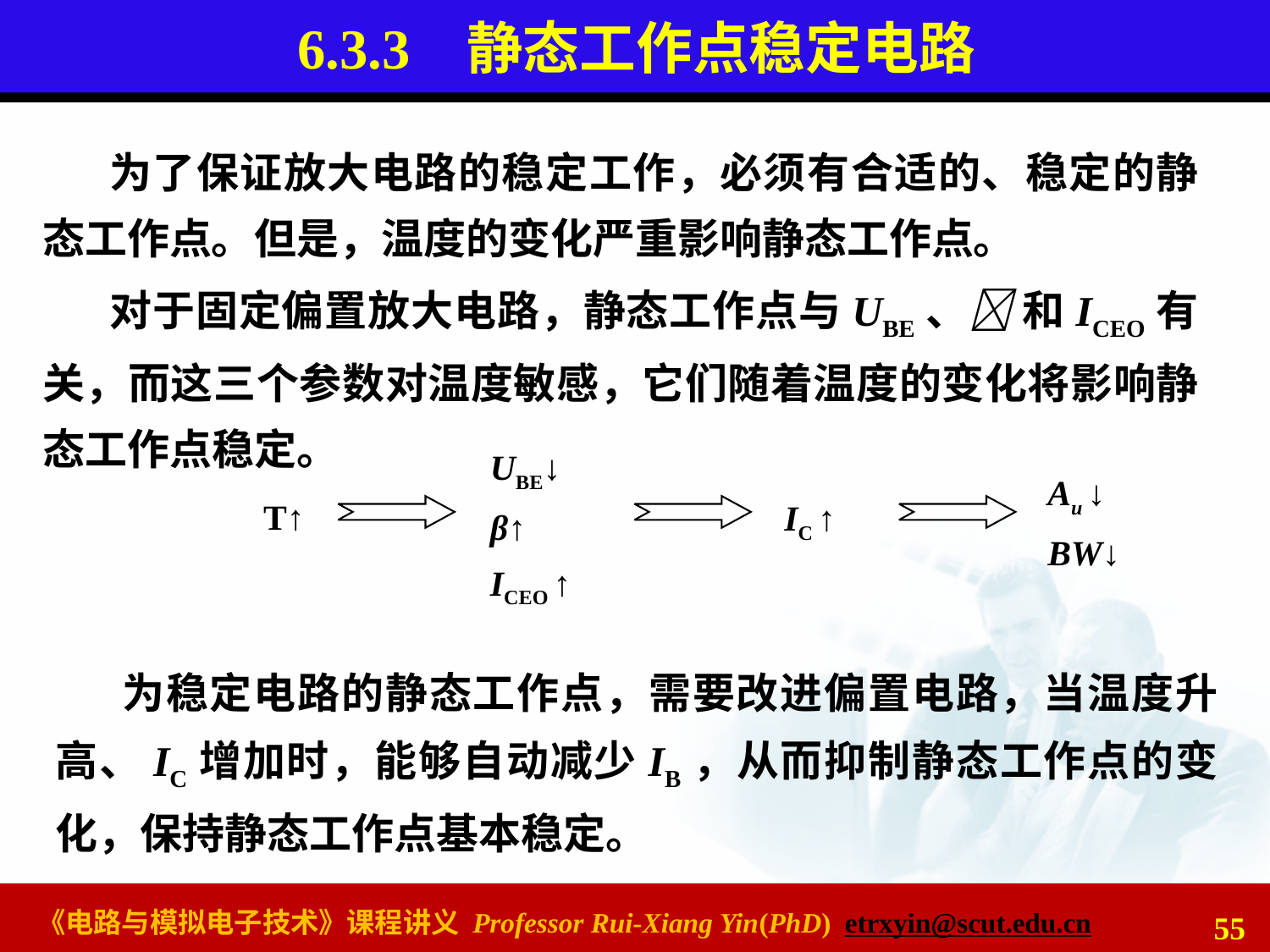

# 6.3.3   静态工作点稳定电路
为了保证放大电路的稳定工作，必须有合适的、稳定的静态工作点。但是，温度的变化严重影响静态工作点。
对于固定偏置放大电路，静态工作点与UBE、β 和ICEO有关，而这三个参数对温度敏感，它们随着温度的变化将影响静态工作点稳定。
UBE↓
β↑
ICEO ↑
Au ↓
BW↓
T↑
IC ↑

为稳定电路的静态工作点，需要改进偏置电路，当温度升高、IC增加时，能够自动减少IB，从而抑制静态工作点的变化，保持静态工作点基本稳定。
55